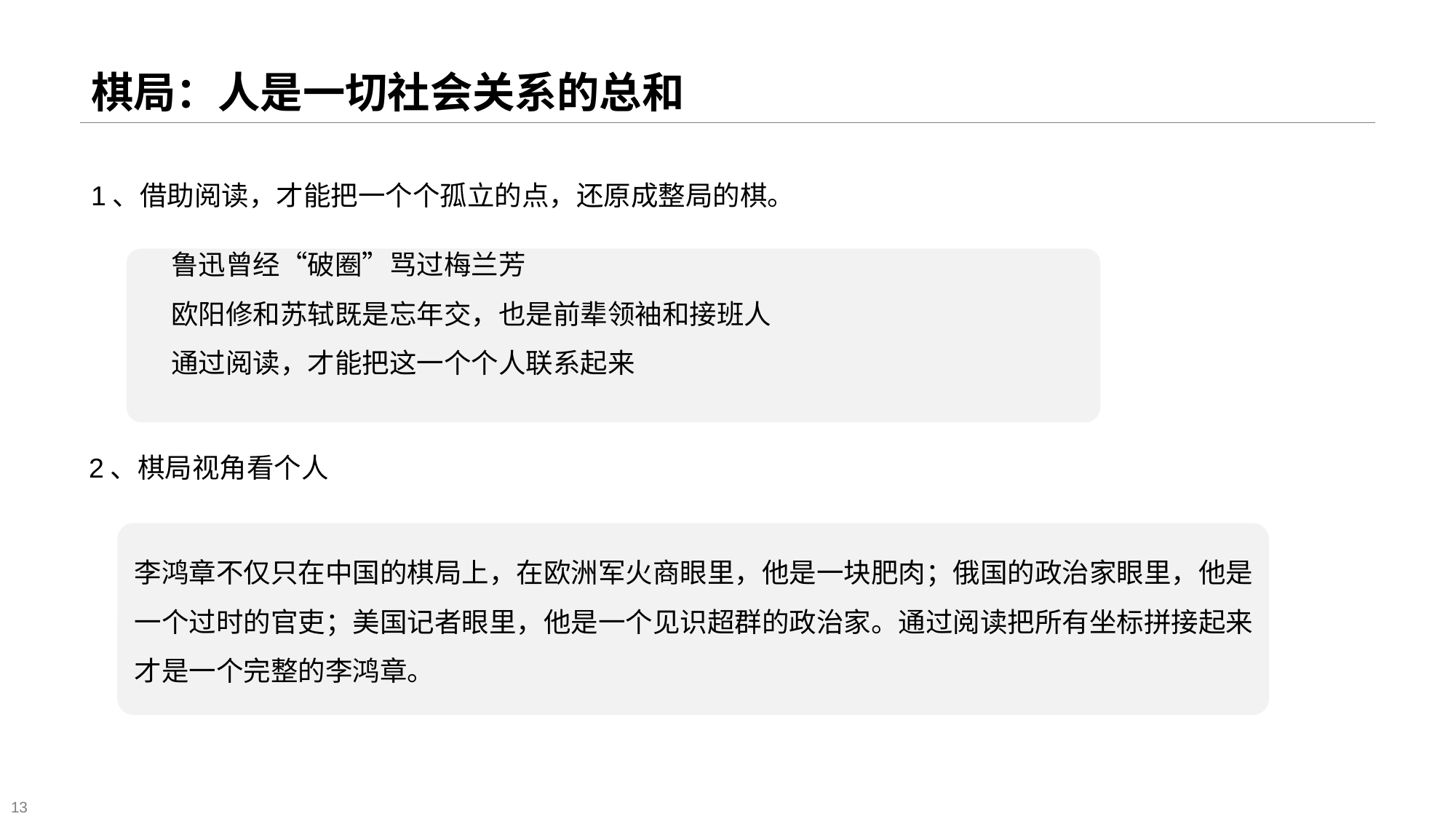

# 棋局：人是一切社会关系的总和
1、借助阅读，才能把一个个孤立的点，还原成整局的棋。
鲁迅曾经“破圈”骂过梅兰芳
欧阳修和苏轼既是忘年交，也是前辈领袖和接班人
通过阅读，才能把这一个个人联系起来

2、棋局视角看个人

李鸿章不仅只在中国的棋局上，在欧洲军火商眼里，他是一块肥肉；俄国的政治家眼里，他是
一个过时的官吏；美国记者眼里，他是一个见识超群的政治家。通过阅读把所有坐标拼接起来
才是一个完整的李鸿章。